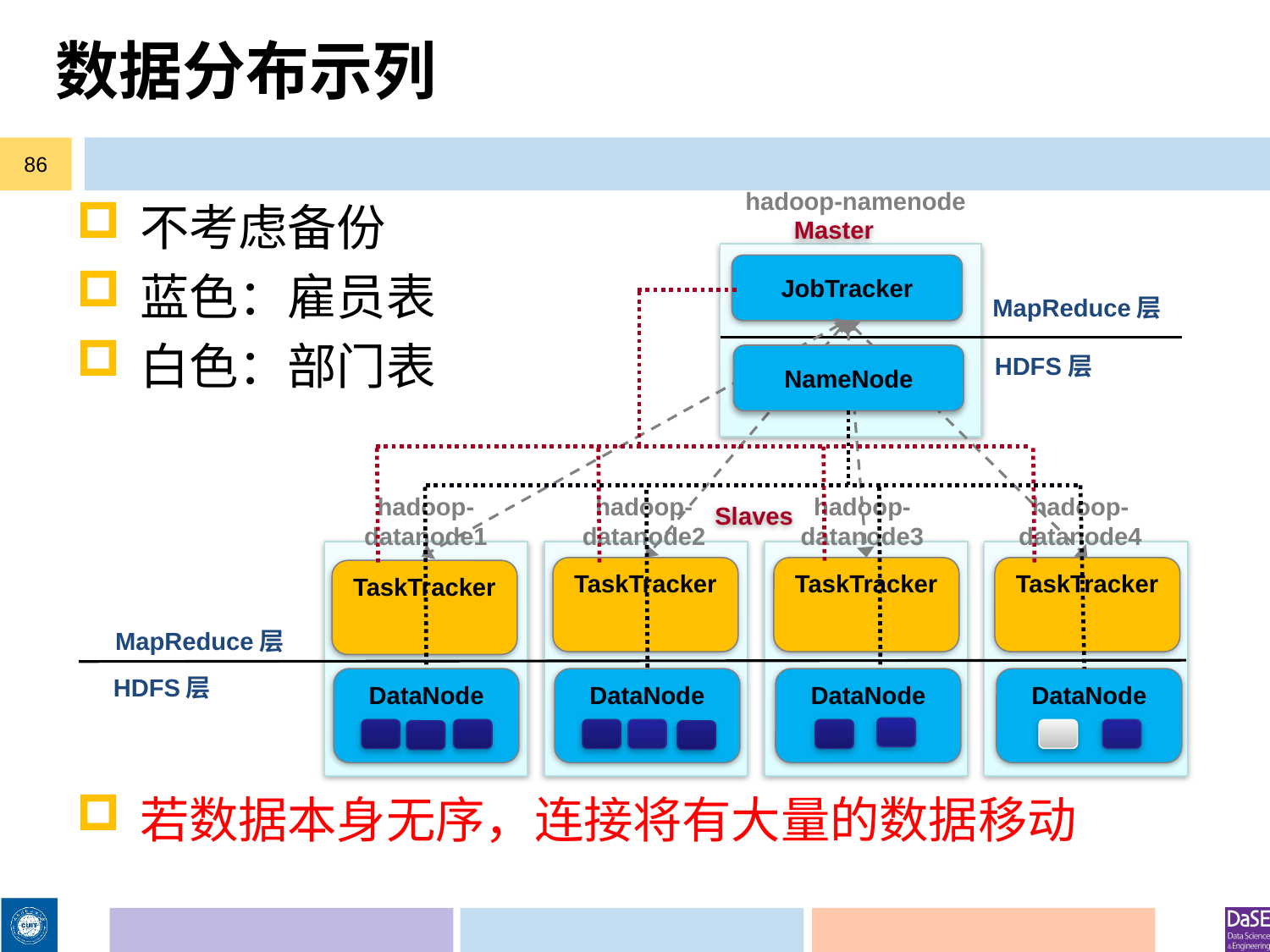

# 数据分布示列
86
hadoop-namenode
不考虑备份
蓝色：雇员表
白色：部门表

若数据本身无序，连接将有大量的数据移动

Master

JobTracker
MapReduce层
HDFS层
NameNode
hadoop-
datanode1
hadoop-
datanode2
hadoop-
datanode3
hadoop-
datanode4
Slaves

TaskTracker
TaskTracker
TaskTracker
TaskTracker
MapReduce层
HDFS层
DataNode
DataNode
DataNode
DataNode